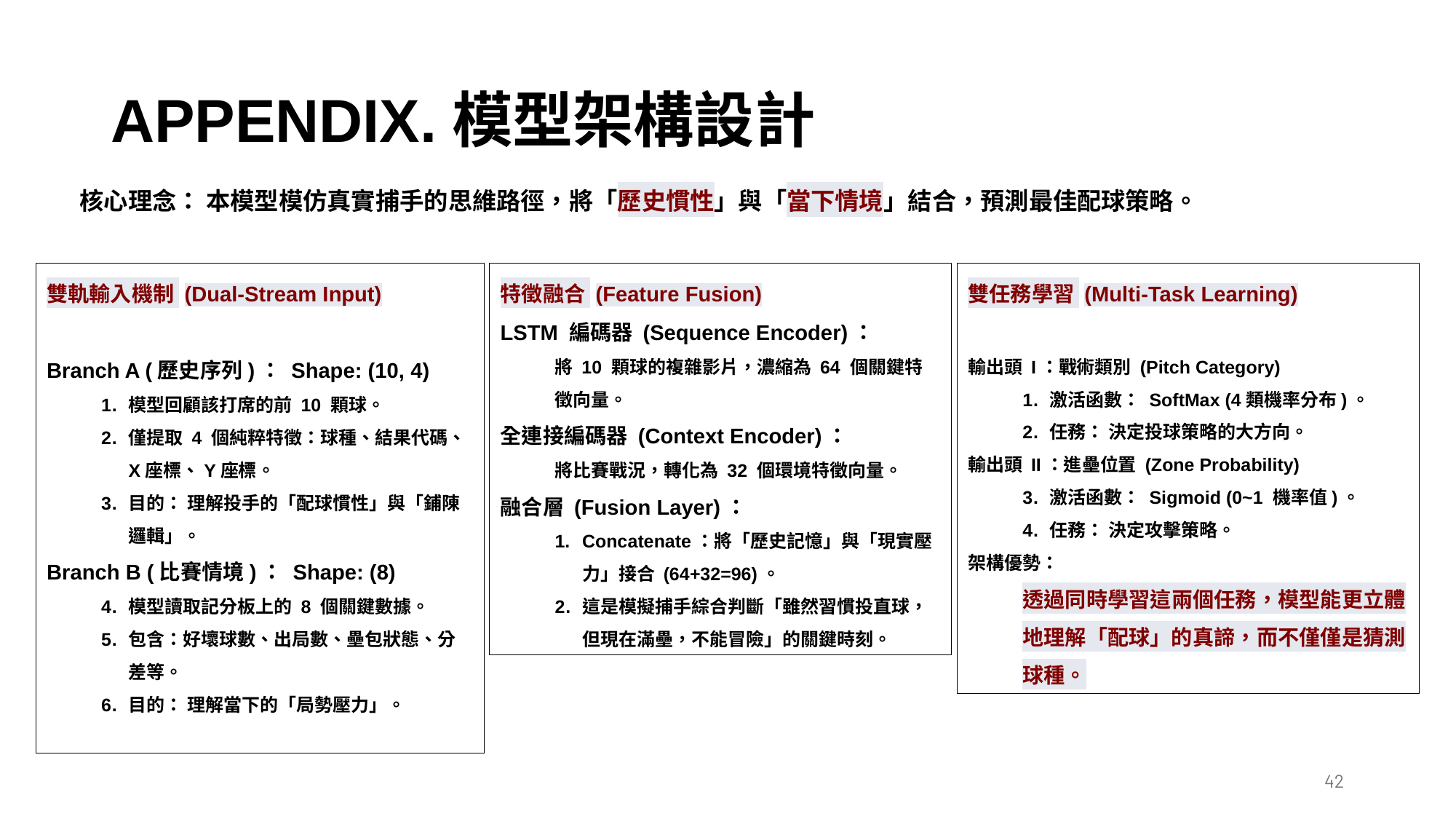

# APPENDIX.模型架構設計
核心理念： 本模型模仿真實捕手的思維路徑，將「歷史慣性」與「當下情境」結合，預測最佳配球策略。
雙任務學習 (Multi-Task Learning)
輸出頭 I：戰術類別 (Pitch Category)
激活函數： SoftMax (4類機率分布)。
任務： 決定投球策略的大方向。
輸出頭 II：進壘位置 (Zone Probability)
激活函數： Sigmoid (0~1 機率值)。
任務： 決定攻擊策略。
架構優勢：
透過同時學習這兩個任務，模型能更立體地理解「配球」的真諦，而不僅僅是猜測球種。
雙軌輸入機制 (Dual-Stream Input)
Branch A (歷史序列)： Shape: (10, 4)
模型回顧該打席的前 10 顆球。
僅提取 4 個純粹特徵：球種、結果代碼、X座標、Y座標。
目的： 理解投手的「配球慣性」與「鋪陳邏輯」。
Branch B (比賽情境)： Shape: (8)
模型讀取記分板上的 8 個關鍵數據。
包含：好壞球數、出局數、壘包狀態、分差等。
目的： 理解當下的「局勢壓力」。

特徵融合 (Feature Fusion)
LSTM 編碼器 (Sequence Encoder)：
將 10 顆球的複雜影片，濃縮為 64 個關鍵特徵向量。
全連接編碼器 (Context Encoder)：
將比賽戰況，轉化為 32 個環境特徵向量。
融合層 (Fusion Layer)：
Concatenate：將「歷史記憶」與「現實壓力」接合 (64+32=96)。
這是模擬捕手綜合判斷「雖然習慣投直球，但現在滿壘，不能冒險」的關鍵時刻。
42